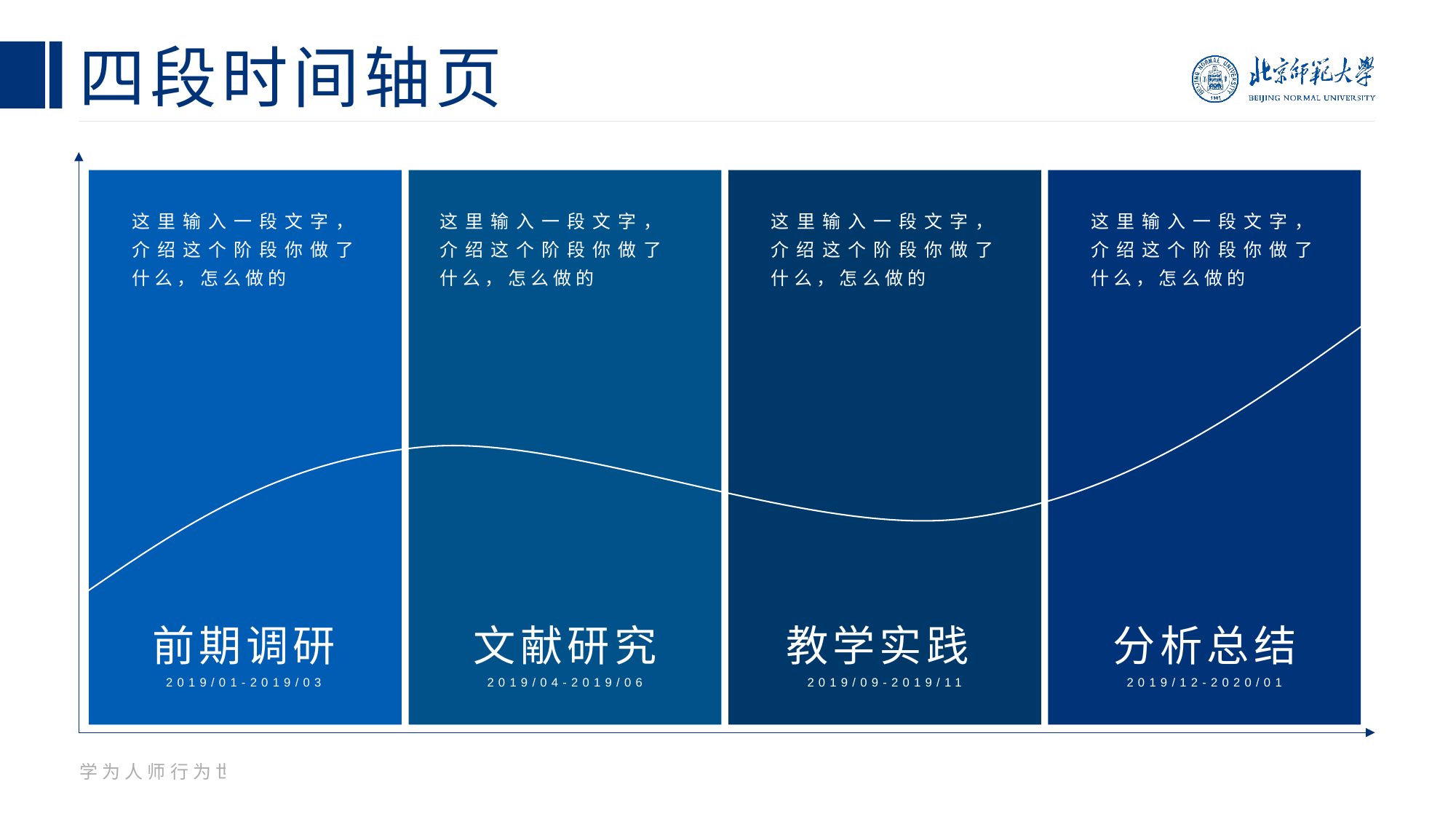

# 四段时间轴页

这里输入一段文字，介绍这个阶段你做了什么，怎么做的
这里输入一段文字，介绍这个阶段你做了什么，怎么做的
这里输入一段文字，介绍这个阶段你做了什么，怎么做的
这里输入一段文字，介绍这个阶段你做了什么，怎么做的

前期调研
2019/01-2019/03
文献研究
2019/04-2019/06
教学实践2019/09-2019/11
分析总结
2019/12-2020/01